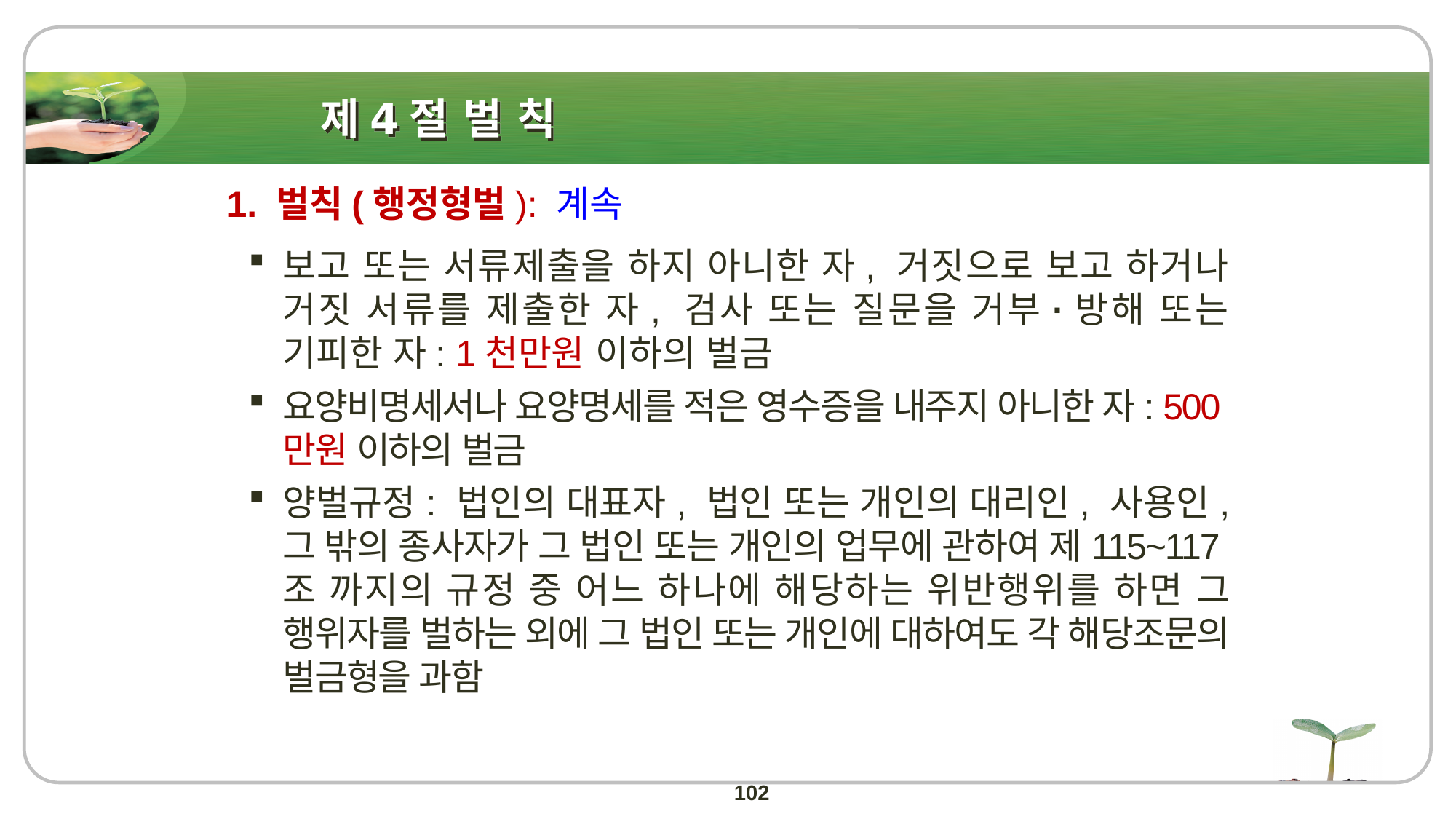

# 제4절 벌 칙
1. 벌칙(행정형벌): 계속
보고 또는 서류제출을 하지 아니한 자, 거짓으로 보고 하거나 거짓 서류를 제출한 자, 검사 또는 질문을 거부·방해 또는 기피한 자: 1천만원 이하의 벌금
요양비명세서나 요양명세를 적은 영수증을 내주지 아니한 자: 500만원 이하의 벌금
양벌규정: 법인의 대표자, 법인 또는 개인의 대리인, 사용인, 그 밖의 종사자가 그 법인 또는 개인의 업무에 관하여 제115~117조 까지의 규정 중 어느 하나에 해당하는 위반행위를 하면 그 행위자를 벌하는 외에 그 법인 또는 개인에 대하여도 각 해당조문의 벌금형을 과함
102